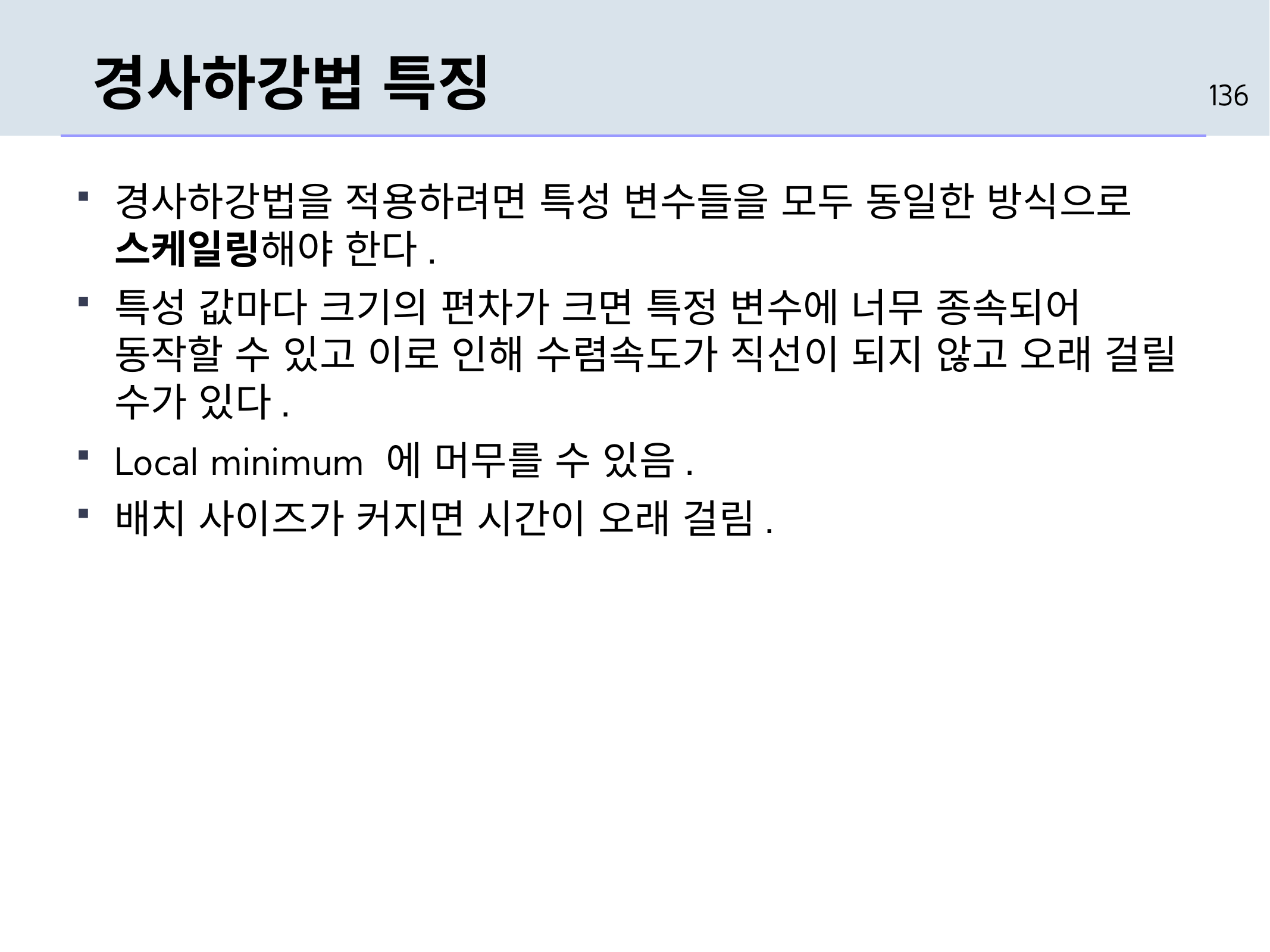

# 경사하강법 특징
136
경사하강법을 적용하려면 특성 변수들을 모두 동일한 방식으로 스케일링해야 한다.
특성 값마다 크기의 편차가 크면 특정 변수에 너무 종속되어 동작할 수 있고 이로 인해 수렴속도가 직선이 되지 않고 오래 걸릴 수가 있다.
Local minimum 에 머무를 수 있음.
배치 사이즈가 커지면 시간이 오래 걸림.